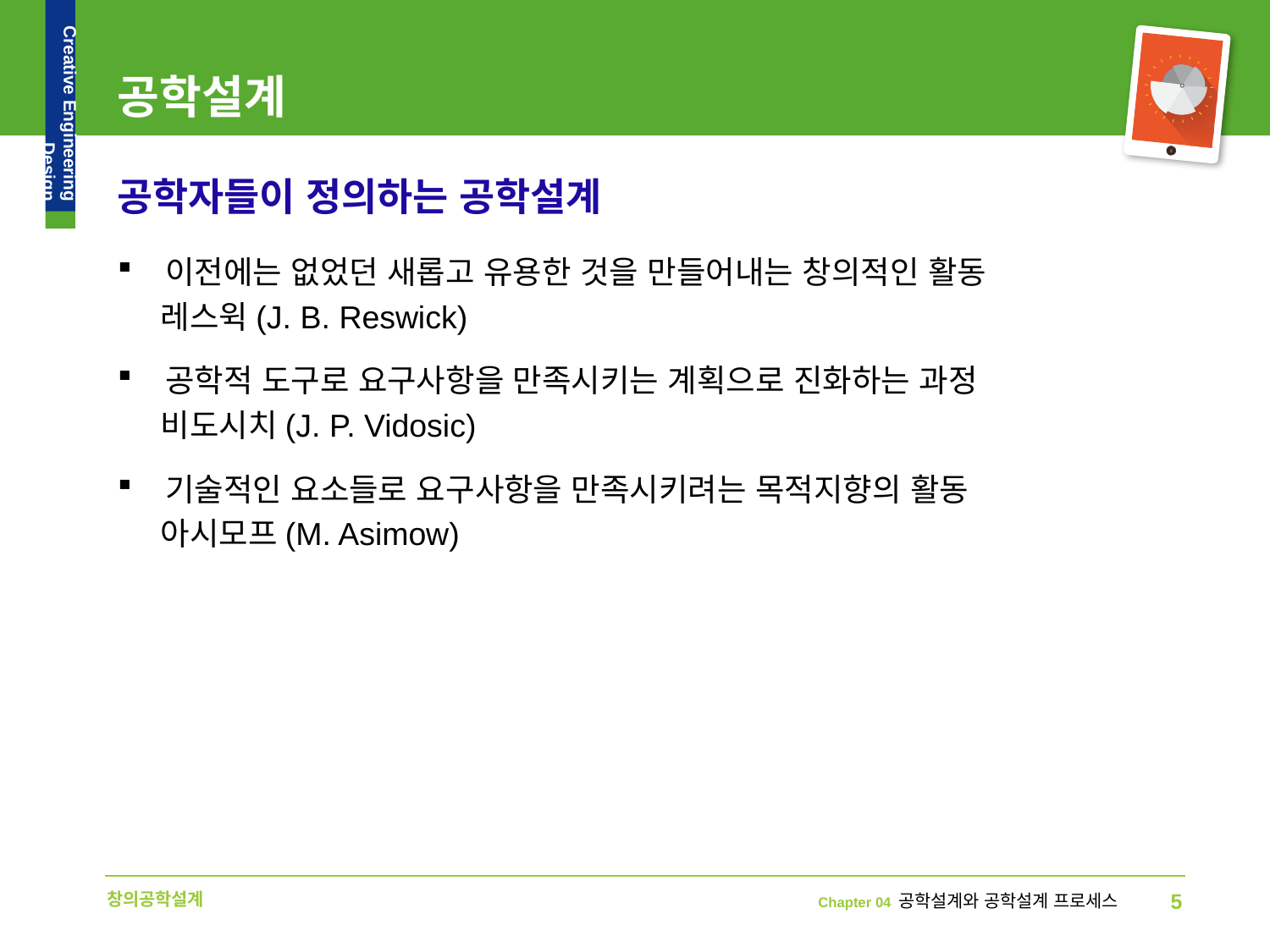

# 공학설계
공학자들이 정의하는 공학설계
이전에는 없었던 새롭고 유용한 것을 만들어내는 창의적인 활동
    레스윅(J. B. Reswick)

공학적 도구로 요구사항을 만족시키는 계획으로 진화하는 과정
    비도시치(J. P. Vidosic)

기술적인 요소들로 요구사항을 만족시키려는 목적지향의 활동
    아시모프(M. Asimow)